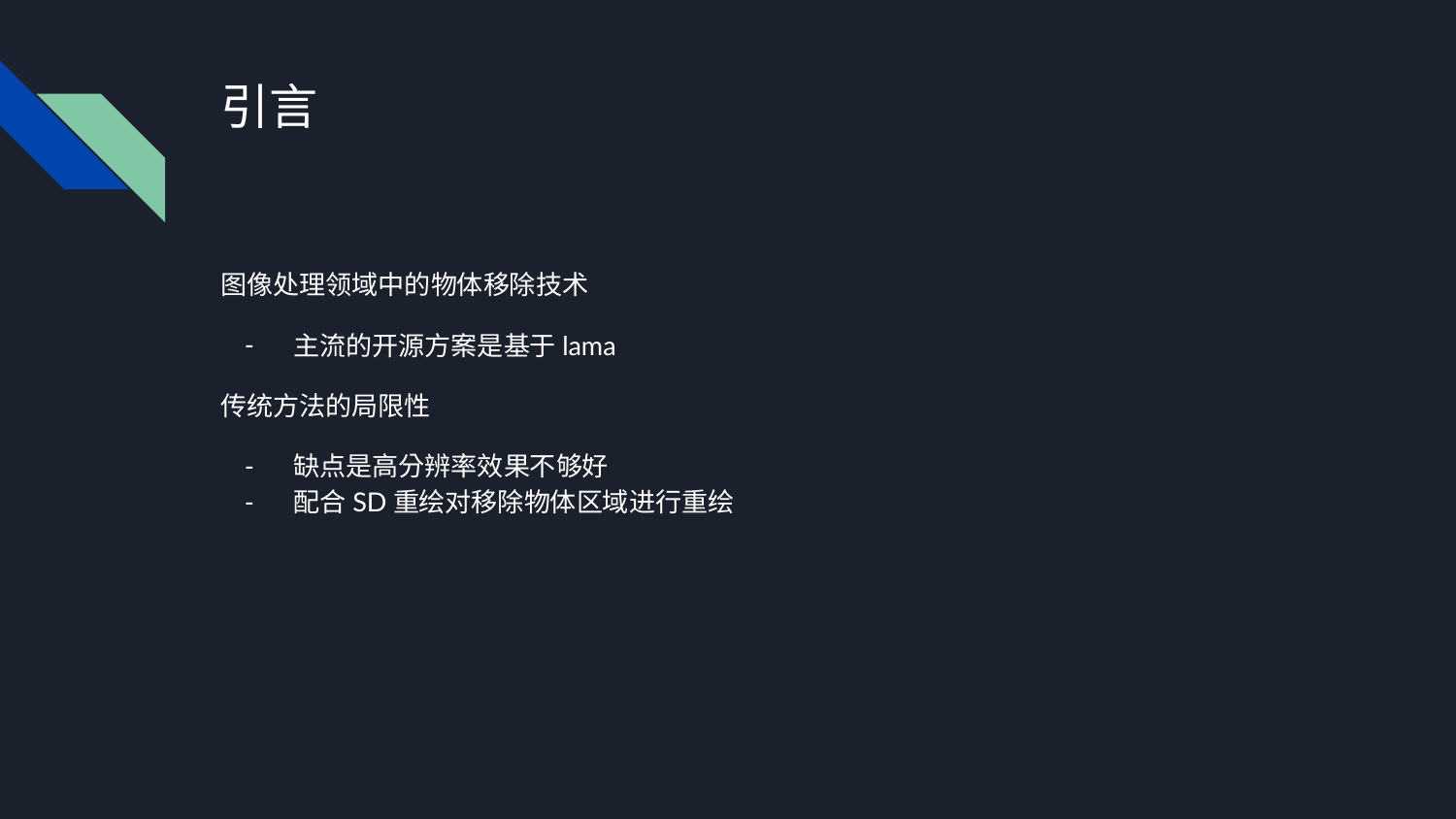

# 引言
图像处理领域中的物体移除技术
主流的开源方案是基于lama
传统方法的局限性
缺点是高分辨率效果不够好
配合SD重绘对移除物体区域进行重绘